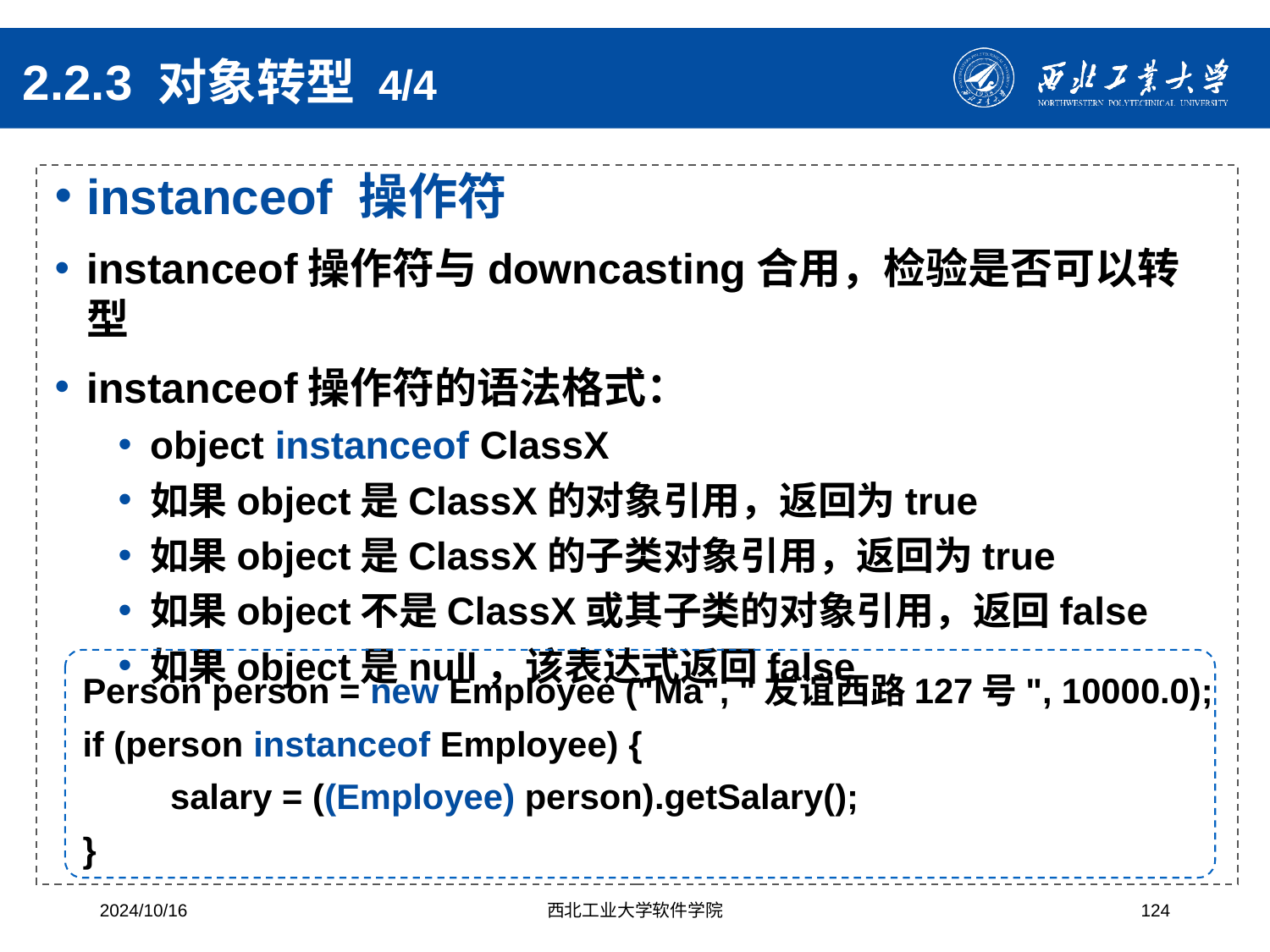

# 2.2.3 对象转型 4/4
instanceof 操作符
instanceof操作符与downcasting合用，检验是否可以转型
instanceof操作符的语法格式：
object instanceof ClassX
如果object是ClassX的对象引用，返回为true
如果object是ClassX的子类对象引用，返回为true
如果object不是ClassX或其子类的对象引用，返回false
如果object是null，该表达式返回false

Person person = new Employee ("Ma", "友谊西路127号", 10000.0);
if (person instanceof Employee) {
         salary = ((Employee) person).getSalary();
}
2024/10/16
西北工业大学软件学院
124